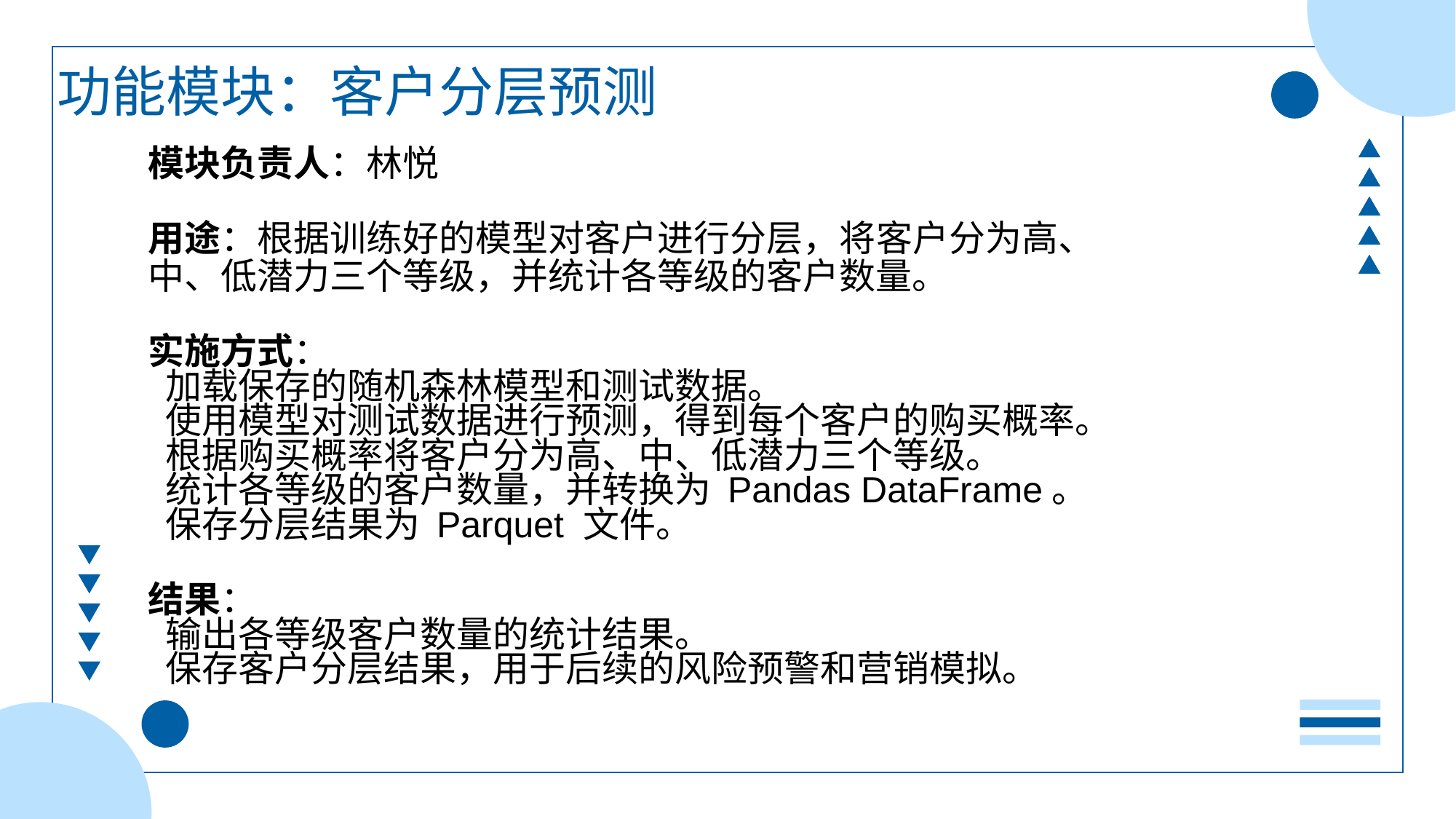

功能模块：客户分层预测
模块负责人：林悦

用途：根据训练好的模型对客户进行分层，将客户分为高、
中、低潜力三个等级，并统计各等级的客户数量。

实施方式：
 加载保存的随机森林模型和测试数据。
 使用模型对测试数据进行预测，得到每个客户的购买概率。
 根据购买概率将客户分为高、中、低潜力三个等级。
 统计各等级的客户数量，并转换为 Pandas DataFrame。
 保存分层结果为 Parquet 文件。

结果：
 输出各等级客户数量的统计结果。
 保存客户分层结果，用于后续的风险预警和营销模拟。